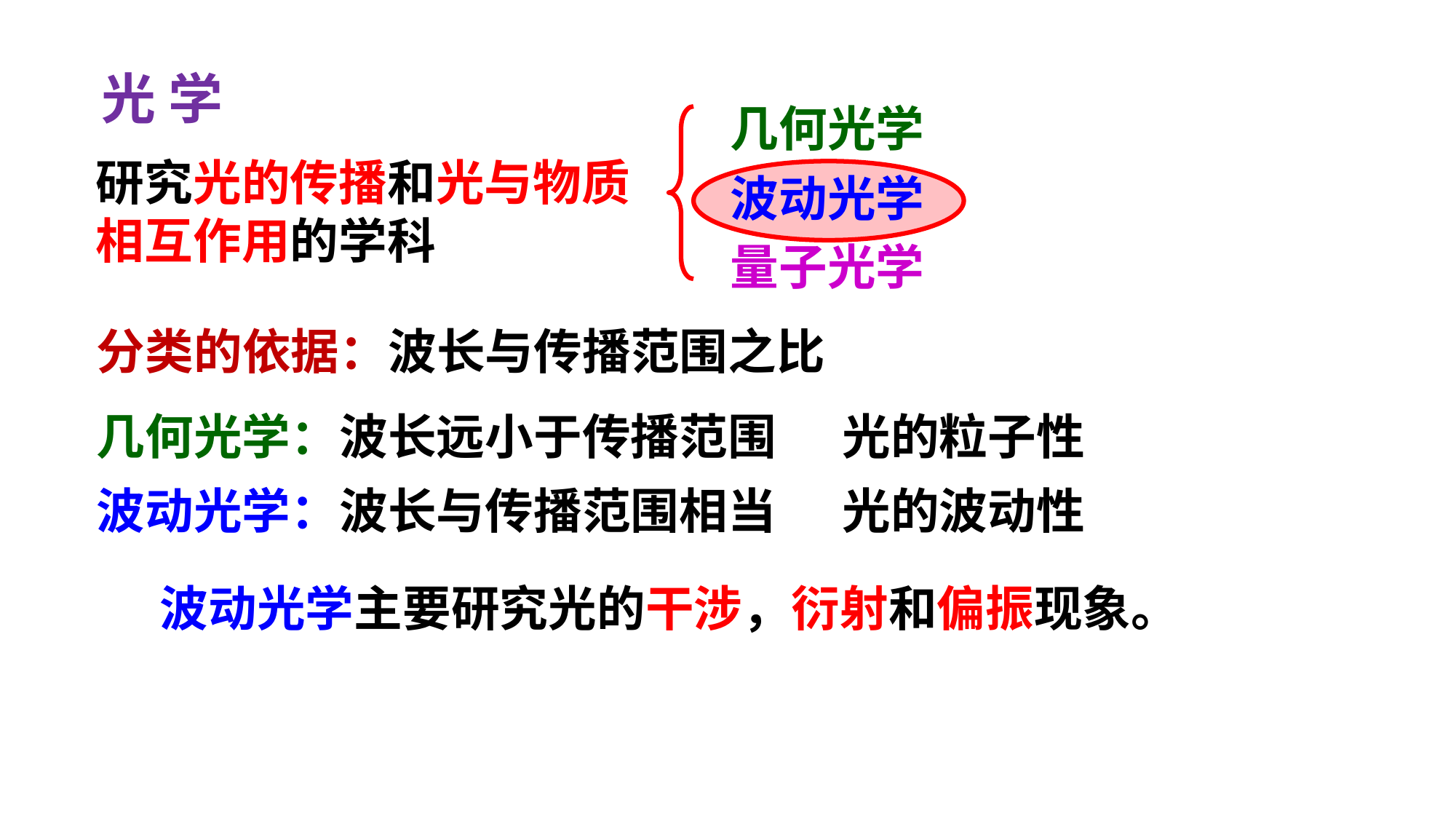

光 学
几何光学

研究光的传播和光与物质
相互作用的学科

波动光学
量子光学
分类的依据：波长与传播范围之比
几何光学：波长远小于传播范围
光的粒子性
波动光学：波长与传播范围相当
光的波动性
波动光学主要研究光的干涉，衍射和偏振现象。